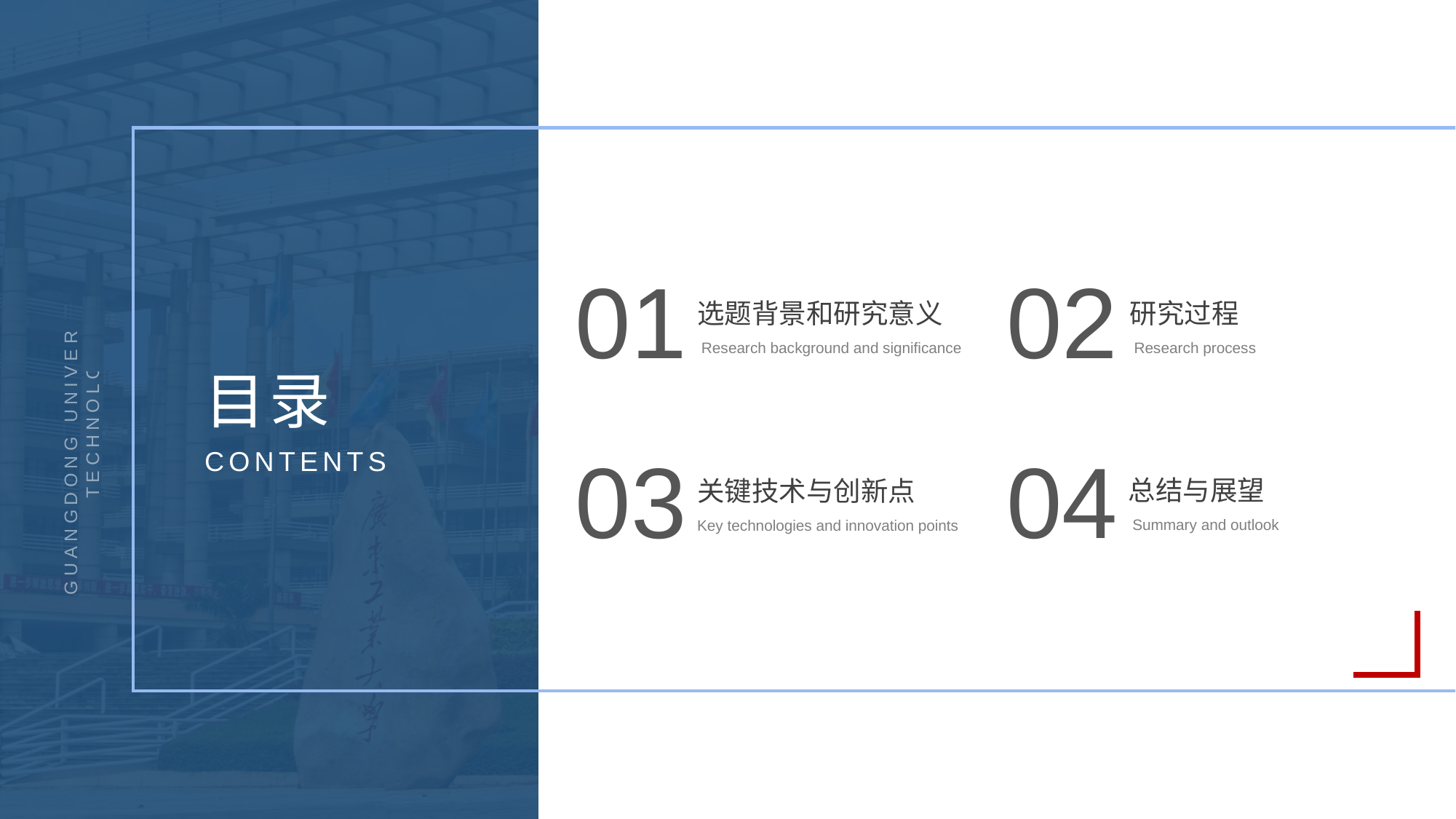

01
02
研究过程
 Research process
选题背景和研究意义
 Research background and significance
目录
CONTENTS
GUANGDONG UNIVERSITY OF TECHNOLOGY
03
04
总结与展望
 Summary and outlook
关键技术与创新点
Key technologies and innovation points